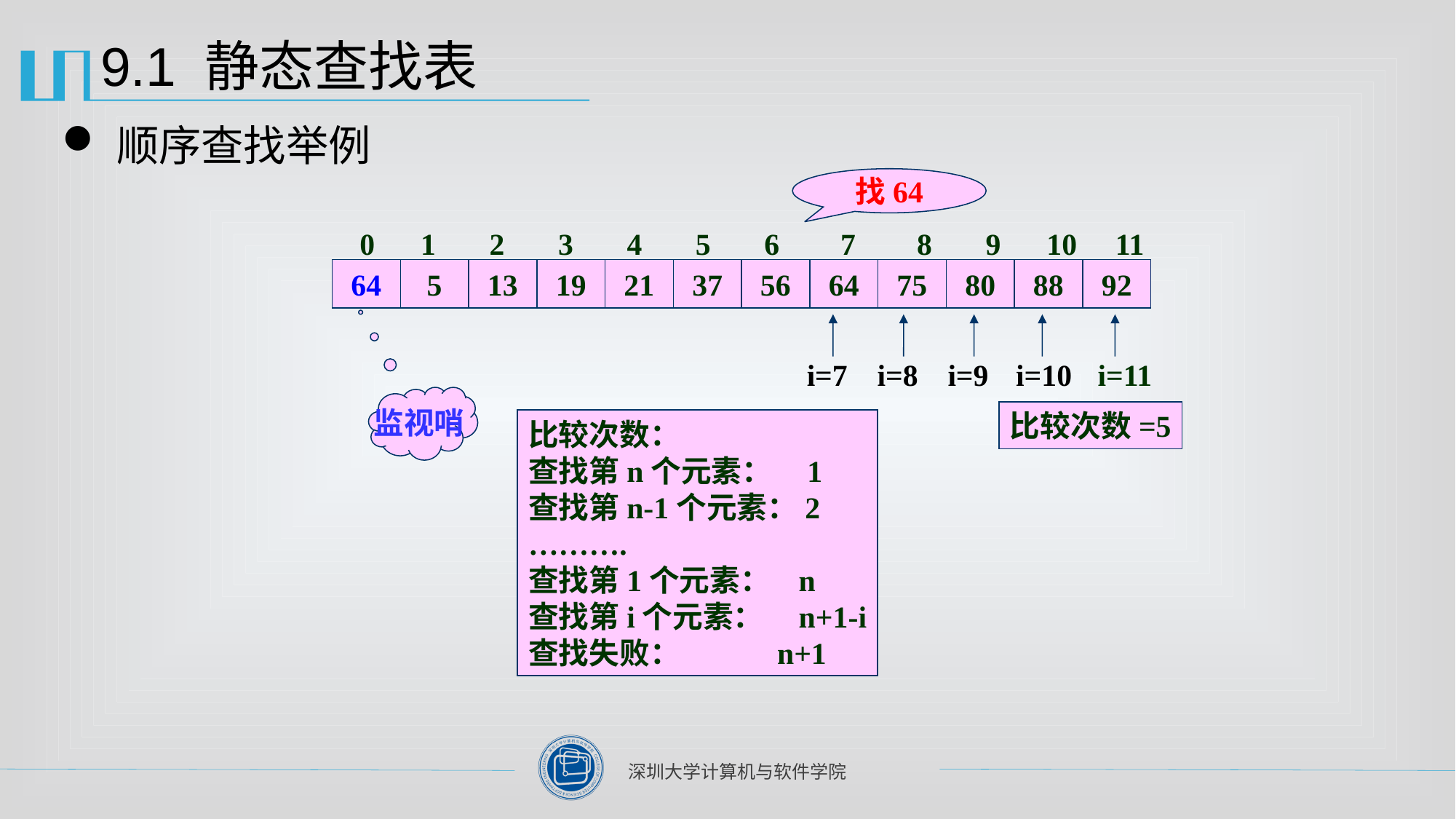

# 9.1 静态查找表
顺序查找举例

找64
 0      1       2       3       4       5       6        7        8       9      10     11
64
5
13
19
21
37
56
64
75
80
88
92

i=7
i=8
i=9
i=10
i=11
监视哨
比较次数=5
比较次数：
查找第n个元素：    1
查找第n-1个元素：2
……….
查找第1个元素：   n
查找第i个元素：    n+1-i
查找失败：             n+1
12